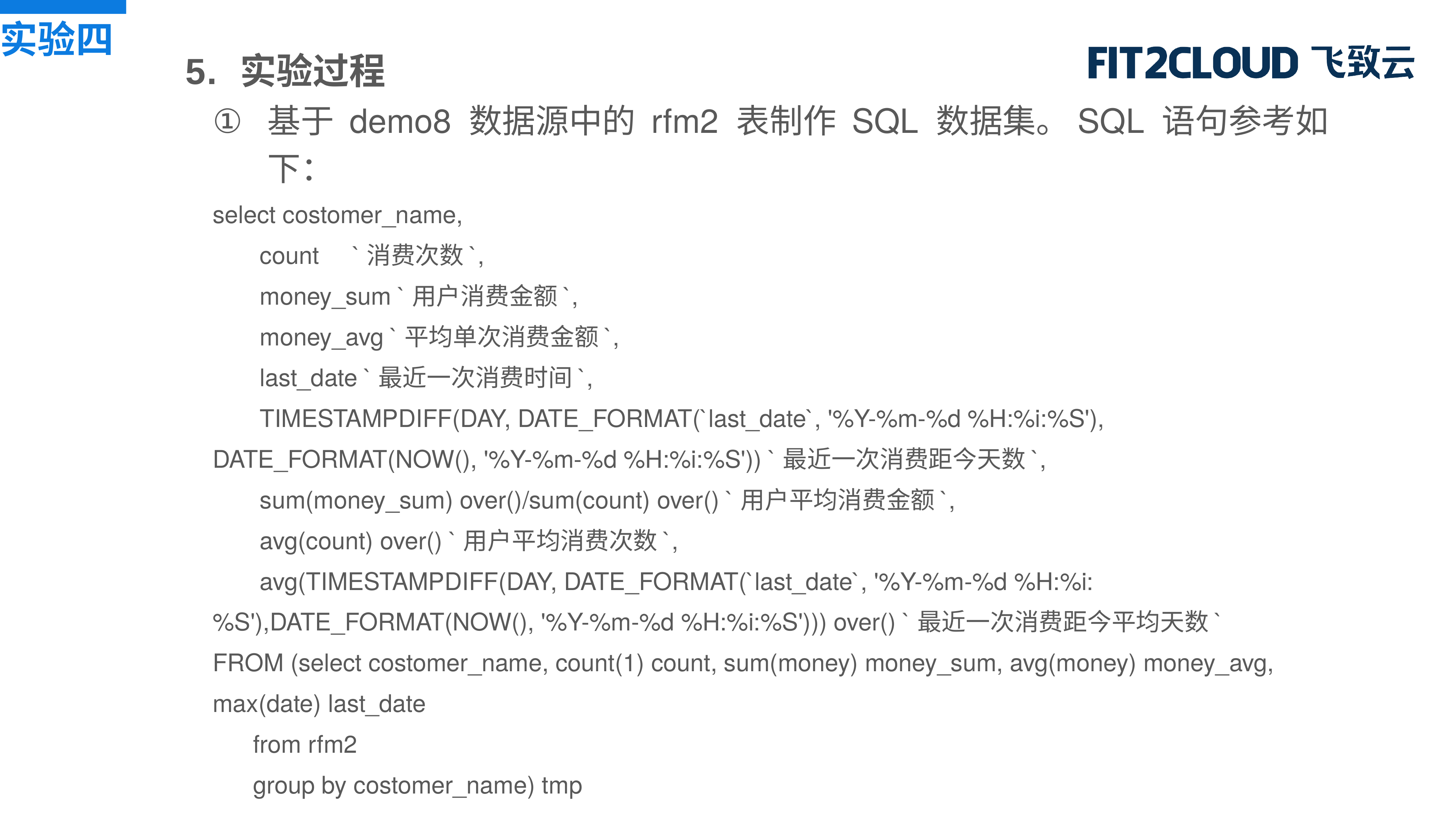

实验四
实验过程
基于 demo8 数据源中的 rfm2 表制作 SQL 数据集。SQL 语句参考如下：
select costomer_name,
       count     `消费次数`,
       money_sum `用户消费金额`,
       money_avg `平均单次消费金额`,
       last_date `最近一次消费时间`,
       TIMESTAMPDIFF(DAY, DATE_FORMAT(`last_date`, '%Y-%m-%d %H:%i:%S'), DATE_FORMAT(NOW(), '%Y-%m-%d %H:%i:%S')) `最近一次消费距今天数`,
       sum(money_sum) over()/sum(count) over() `用户平均消费金额`,
       avg(count) over() `用户平均消费次数`,
       avg(TIMESTAMPDIFF(DAY, DATE_FORMAT(`last_date`, '%Y-%m-%d %H:%i:%S'),DATE_FORMAT(NOW(), '%Y-%m-%d %H:%i:%S'))) over() `最近一次消费距今平均天数`
FROM (select costomer_name, count(1) count, sum(money) money_sum, avg(money) money_avg, max(date) last_date
      from rfm2
      group by costomer_name) tmp